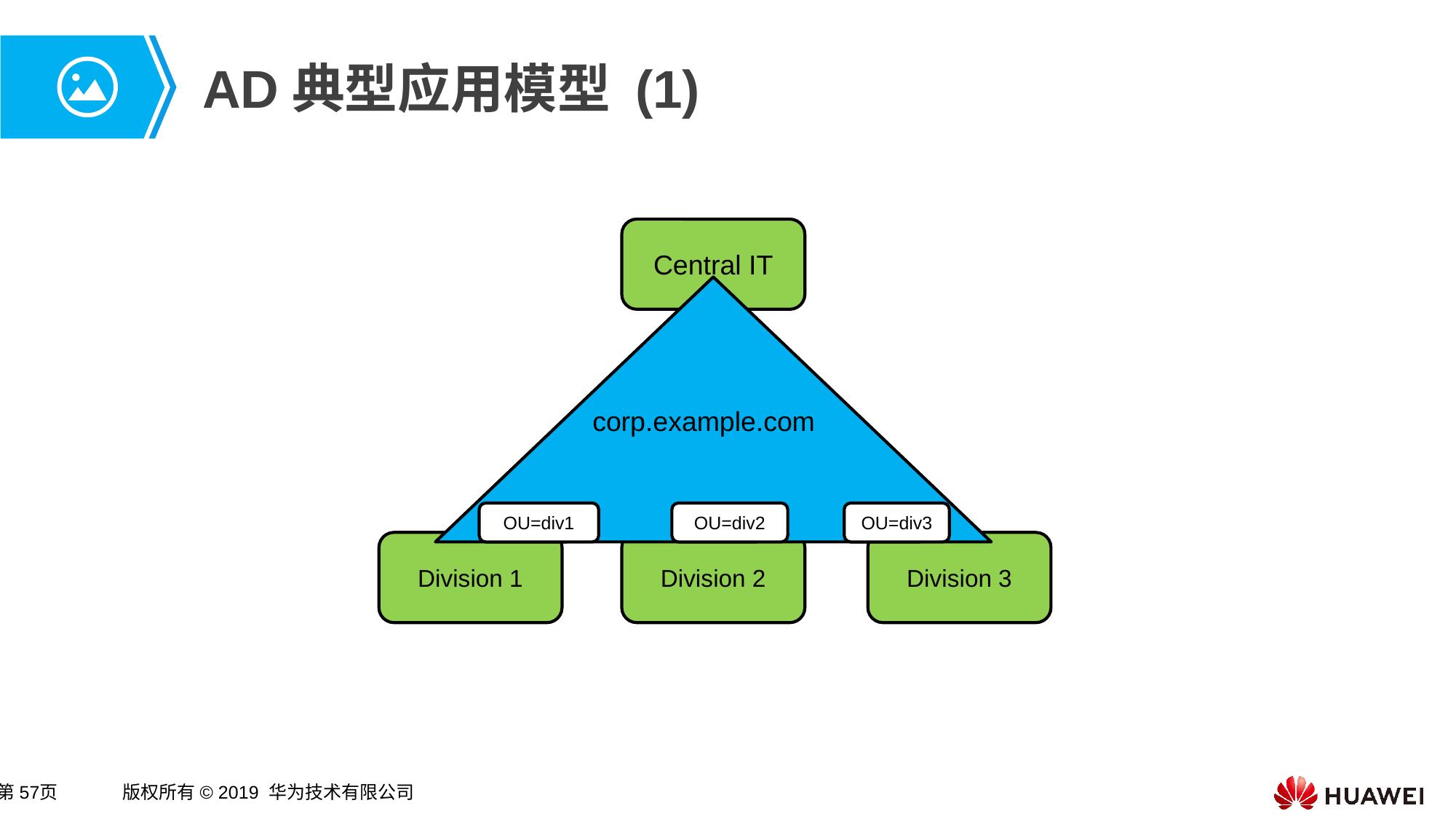

# AD典型应用模型 (1)
Central IT

corp.example.com
OU=div1
OU=div3
OU=div2
Division 1
Division 2
Division 3